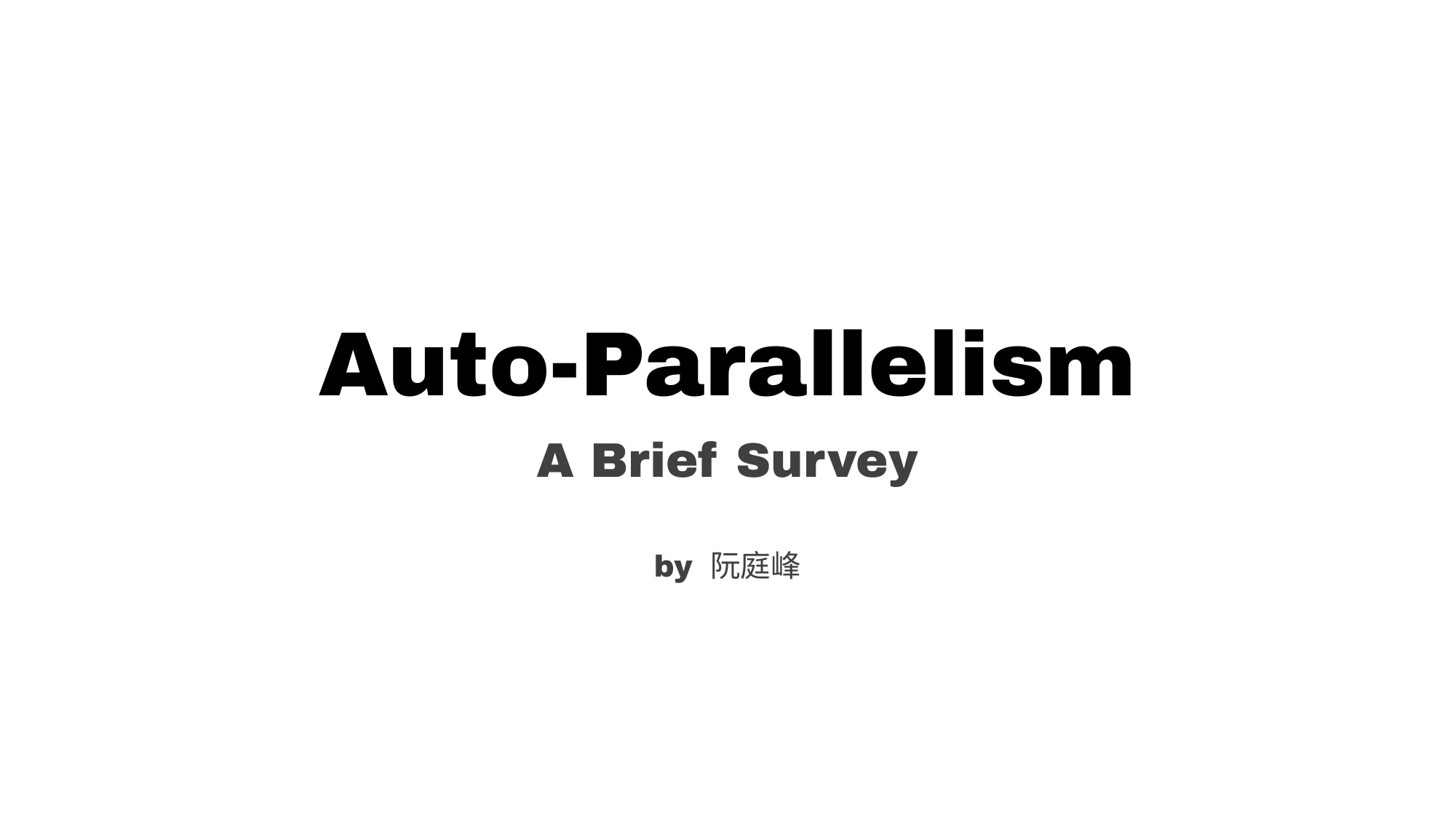

# Auto-Parallelism
A Brief Survey

by 阮庭峰